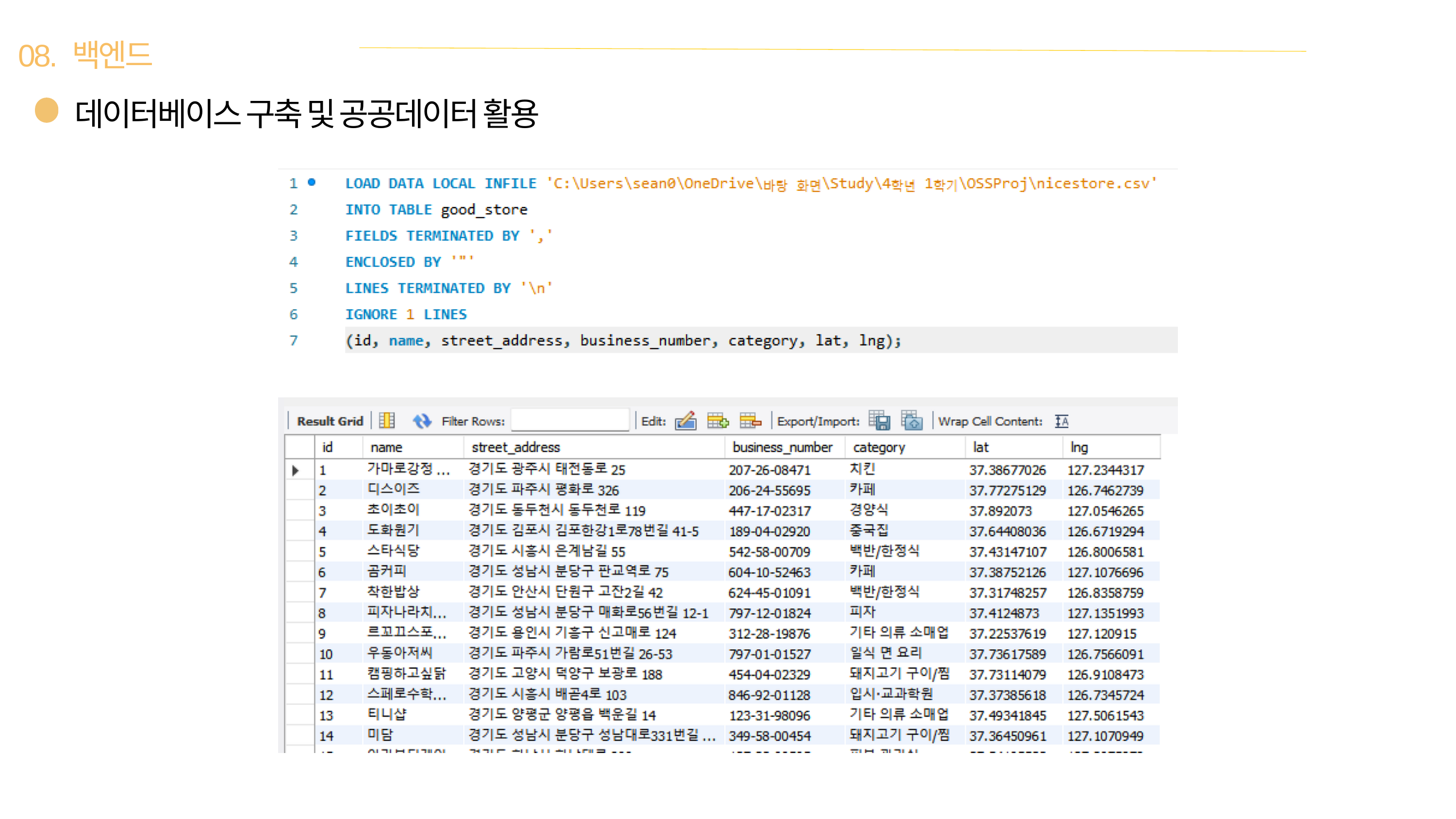

08. 백엔드

데이터베이스 구축 및 공공데이터 활용